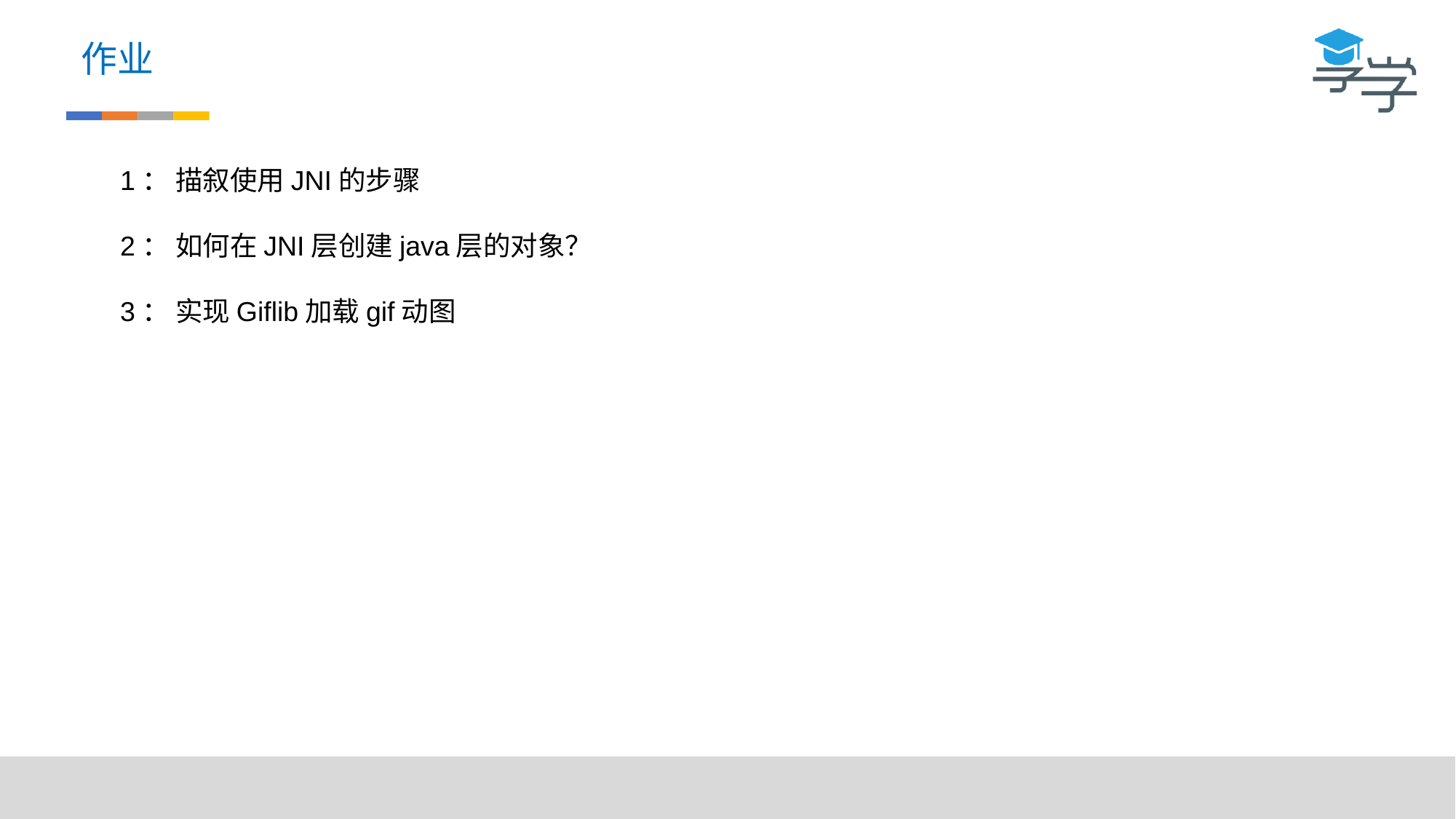

作业

1： 描叙使用JNI的步骤

2： 如何在JNI层创建java层的对象？

3： 实现Giflib加载gif动图